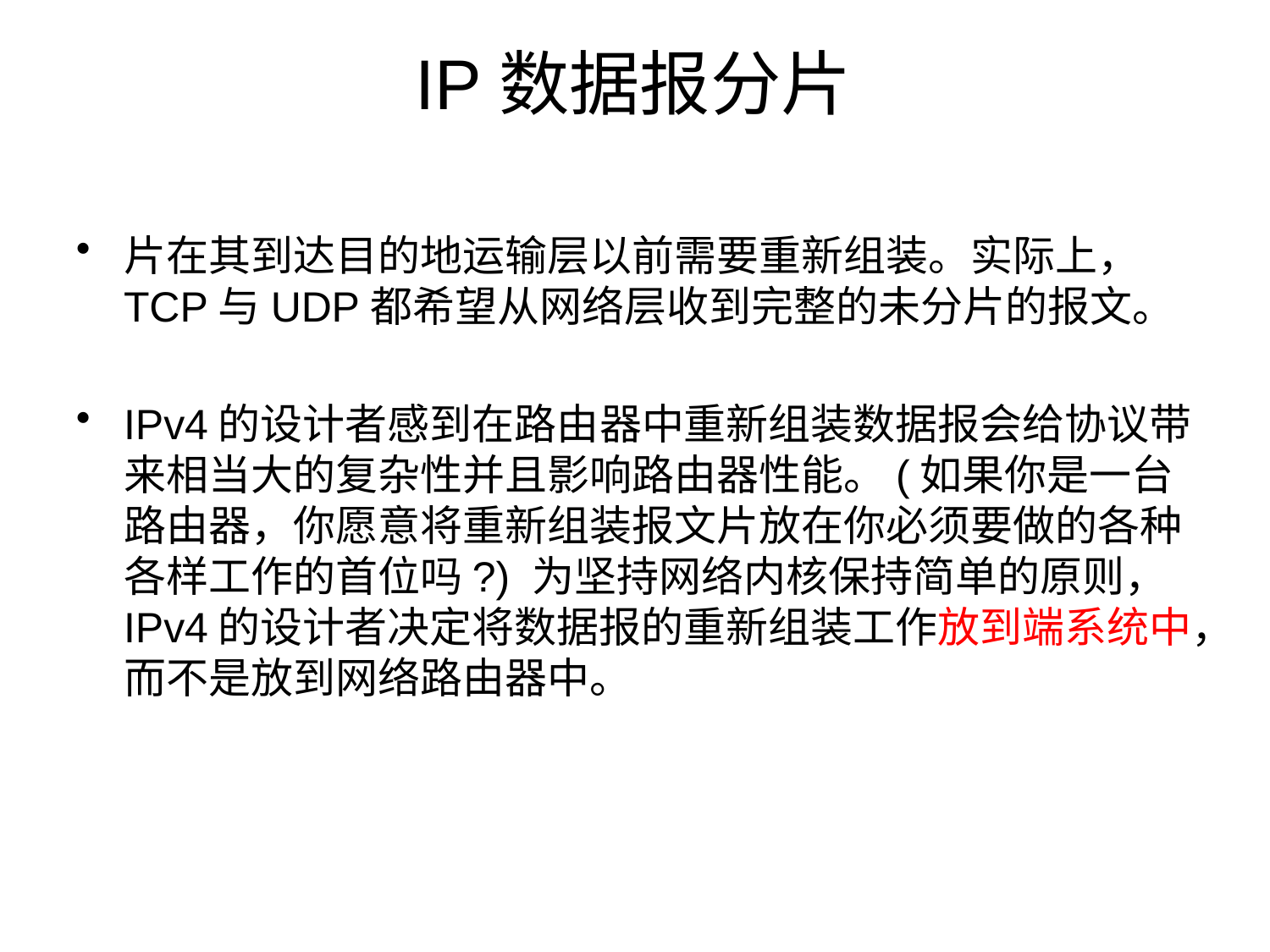

# IP数据报分片
片在其到达目的地运输层以前需要重新组装。实际上， TCP与UDP都希望从网络层收到完整的未分片的报文。

IPv4的设计者感到在路由器中重新组装数据报会给协议带来相当大的复杂性并且影响路由器性能。(如果你是一台路由器，你愿意将重新组装报文片放在你必须要做的各种各样工作的首位吗?) 为坚持网络内核保持简单的原则， IPv4的设计者决定将数据报的重新组装工作放到端系统中，而不是放到网络路由器中。